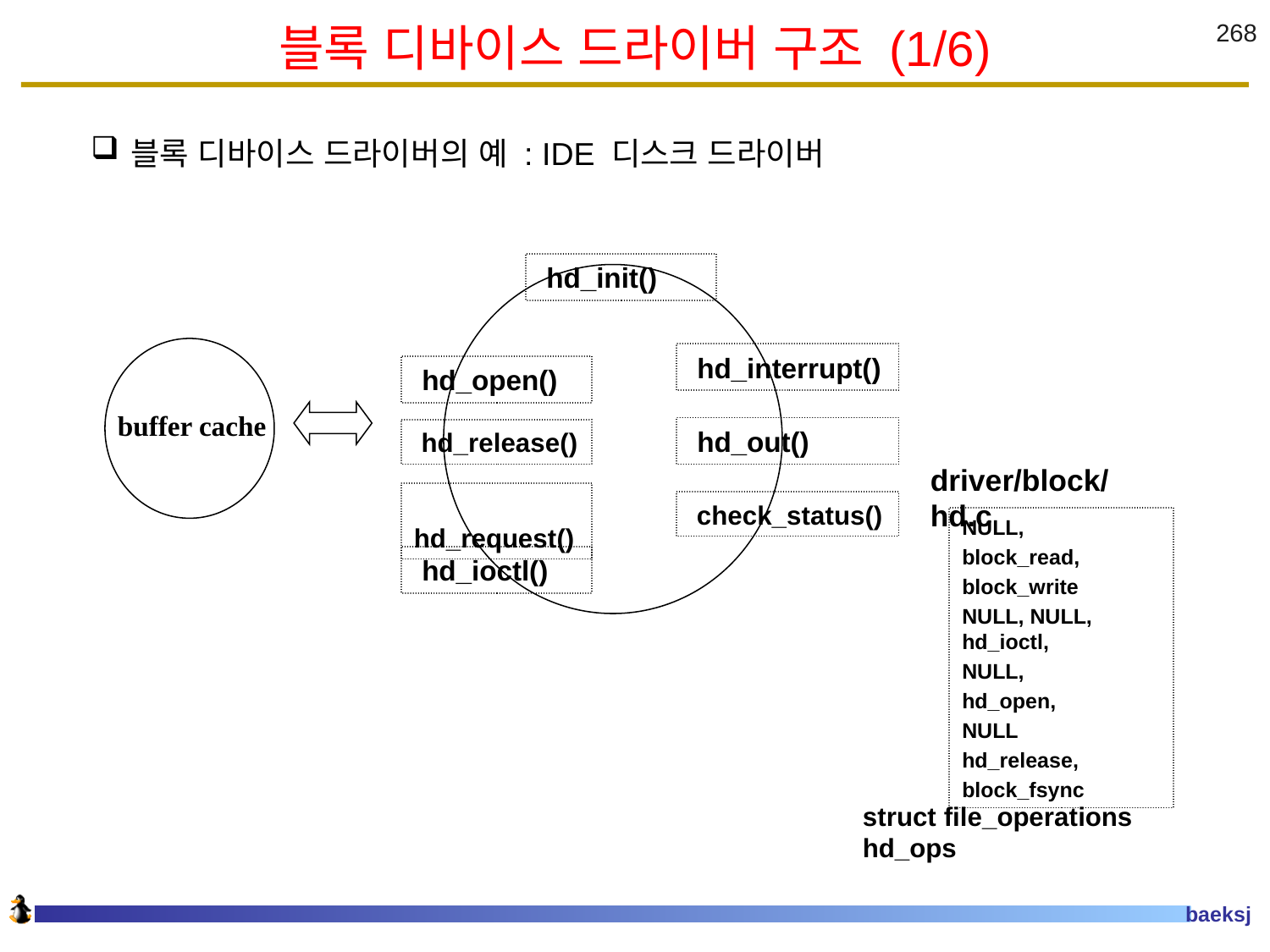

# 블록 디바이스 드라이버 구조 (1/6)
268
블록 디바이스 드라이버의 예 : IDE 디스크 드라이버
 hd_init()

 hd_interrupt()
 hd_open()
buffer cache

 hd_out()
 hd_release()
driver/block/hd.c
 hd_request()
 check_status()
NULL,
block_read,
block_write
NULL, NULL, hd_ioctl,
NULL,
hd_open,
NULL
hd_release,
block_fsync
 hd_ioctl()
struct file_operations hd_ops